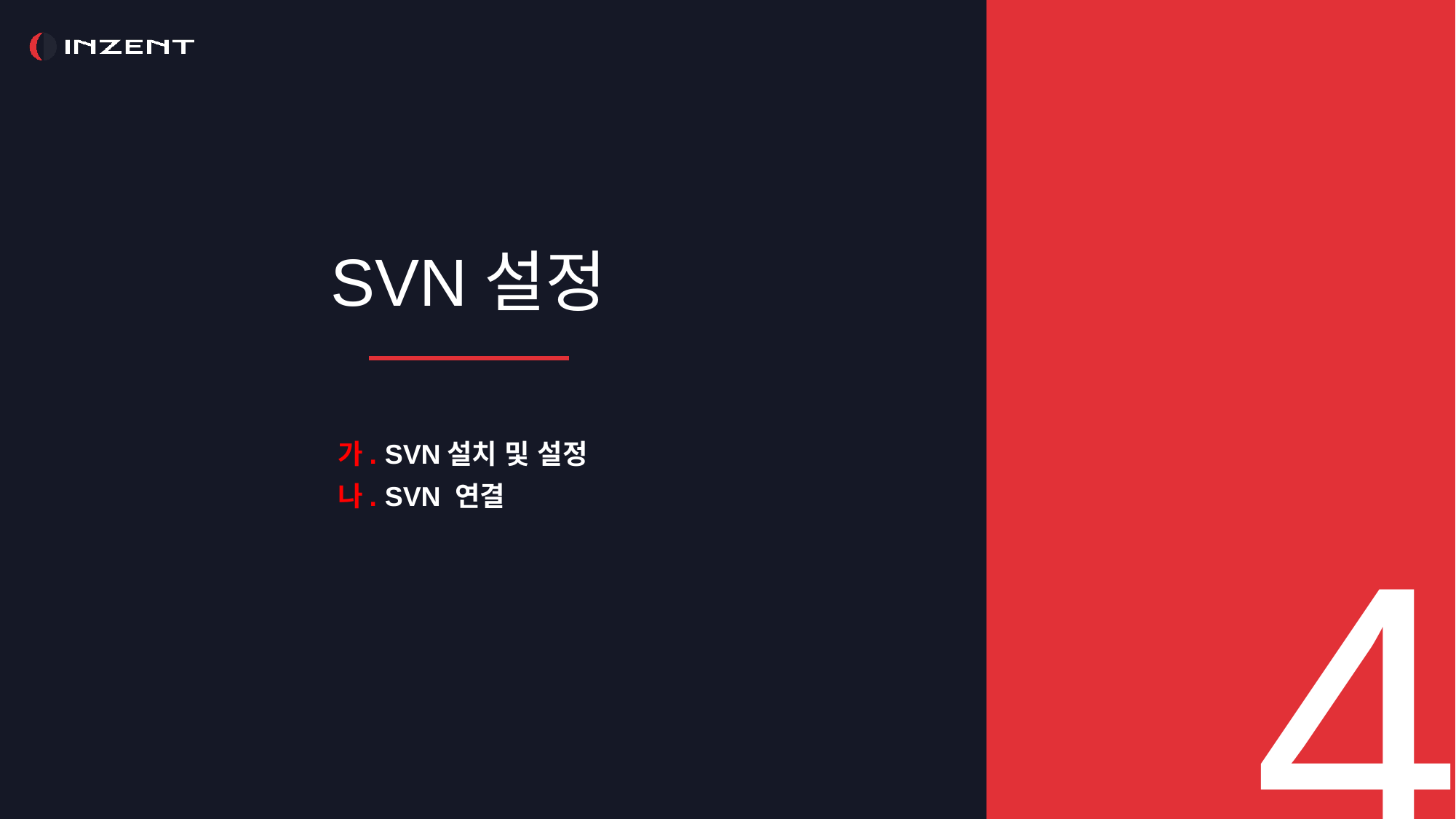

SVN설정
가. SVN설치 및 설정
나. SVN 연결